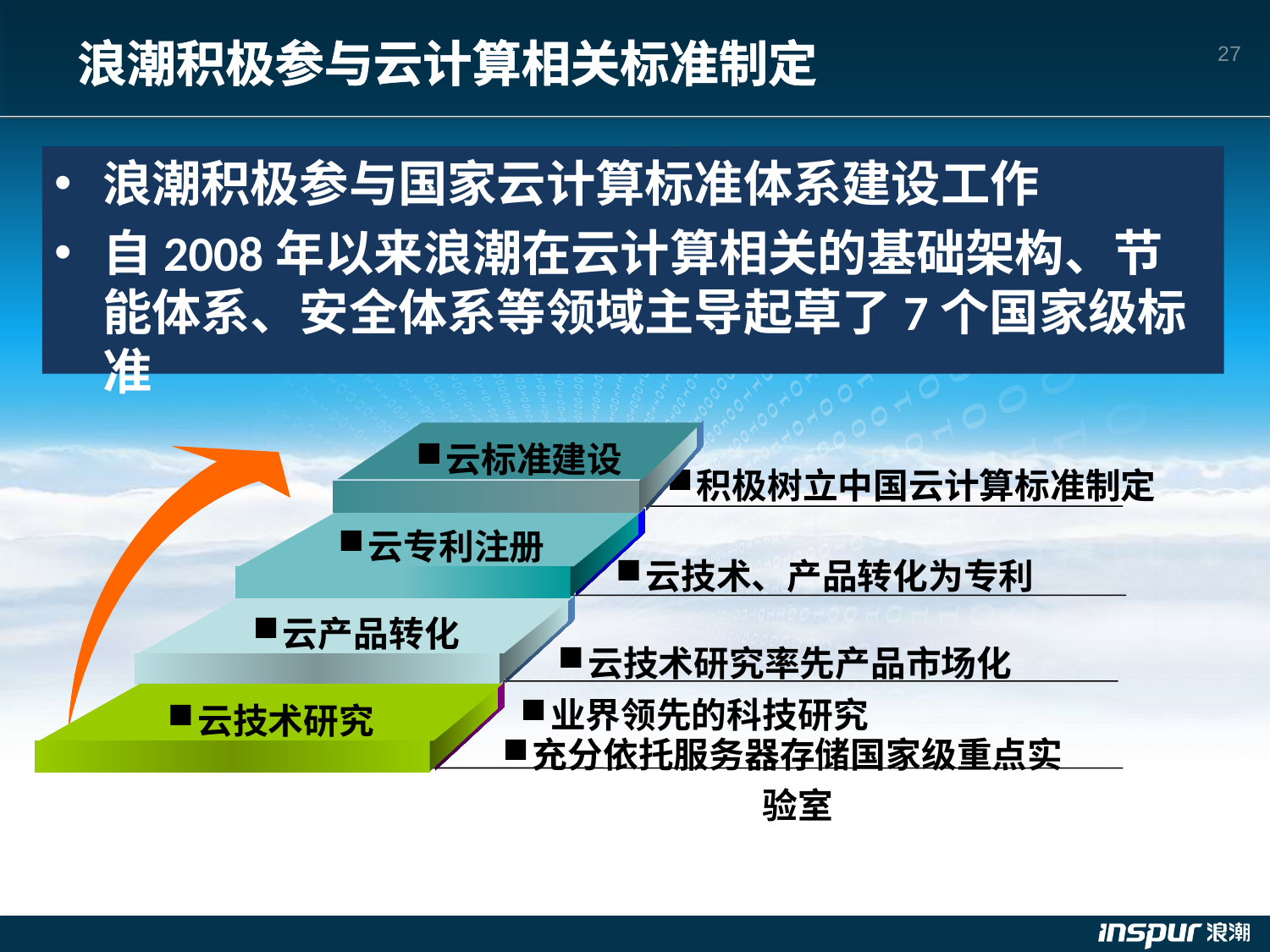

# 浪潮积极参与云计算相关标准制定
浪潮积极参与国家云计算标准体系建设工作
自2008年以来浪潮在云计算相关的基础架构、节能体系、安全体系等领域主导起草了7个国家级标准

云标准建设

积极树立中国云计算标准制定

云专利注册

云技术、产品转化为专利

云产品转化

云技术研究率先产品市场化

业界领先的科技研究

云技术研究

充分依托服务器存储国家级重点实验室